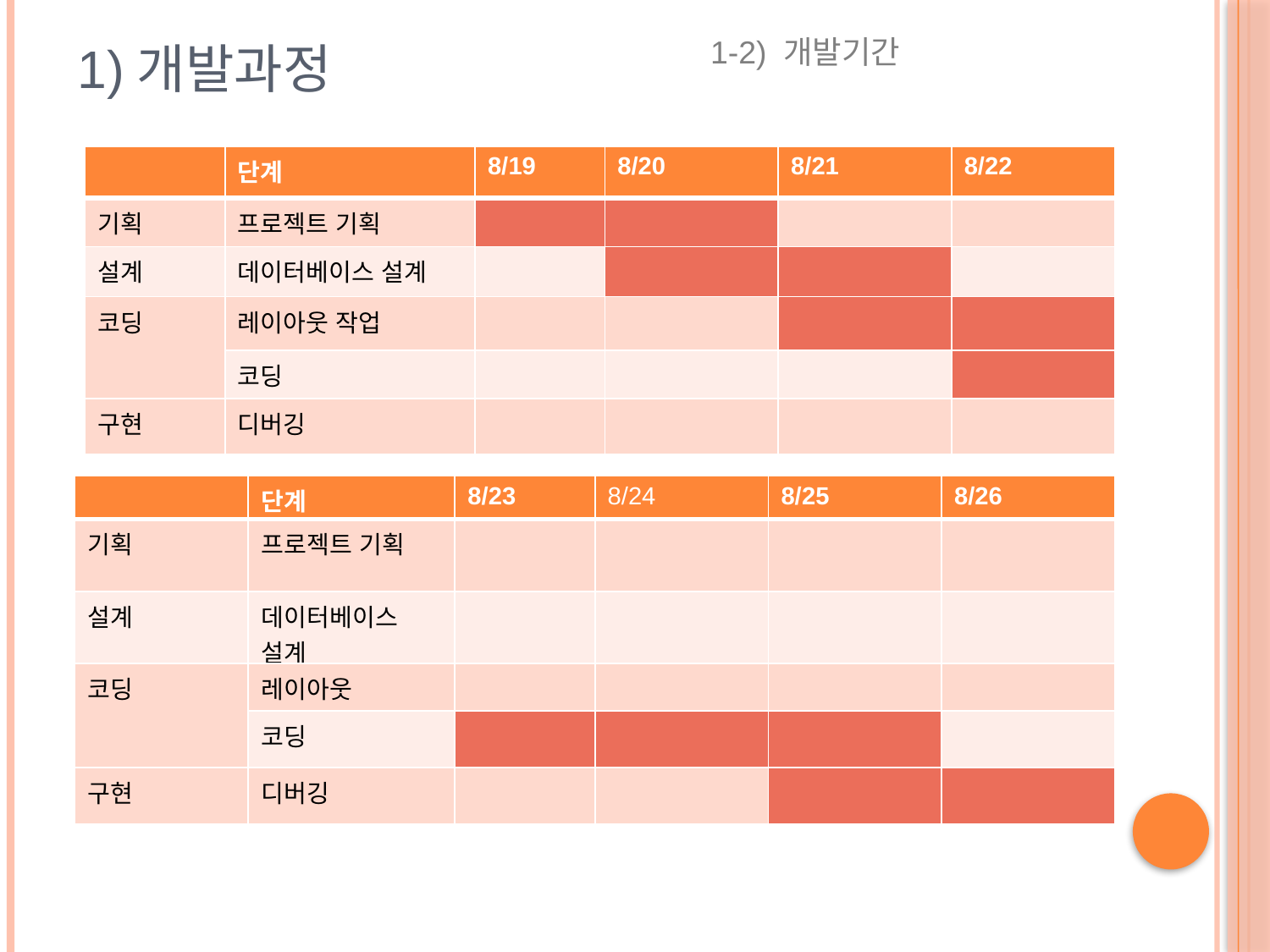

# 1)개발과정
1-2) 개발기간
|  | 단계 | 8/19 | 8/20 | 8/21 | 8/22 |
| --- | --- | --- | --- | --- | --- |
| 기획 | 프로젝트 기획 |  |  |  |  |
| 설계 | 데이터베이스 설계 |  |  |  |  |
| 코딩 | 레이아웃 작업 |  |  |  |  |
|  | 코딩 |  |  |  |  |
| 구현 | 디버깅 |  |  |  |  |
|  | 단계 | 8/23 | 8/24 | 8/25 | 8/26 |
| --- | --- | --- | --- | --- | --- |
| 기획 | 프로젝트 기획 |  |  |  |  |
| 설계 | 데이터베이스 설계 |  |  |  |  |
| 코딩 | 레이아웃 |  |  |  |  |
|  | 코딩 |  |  |  |  |
| 구현 | 디버깅 |  |  |  |  |